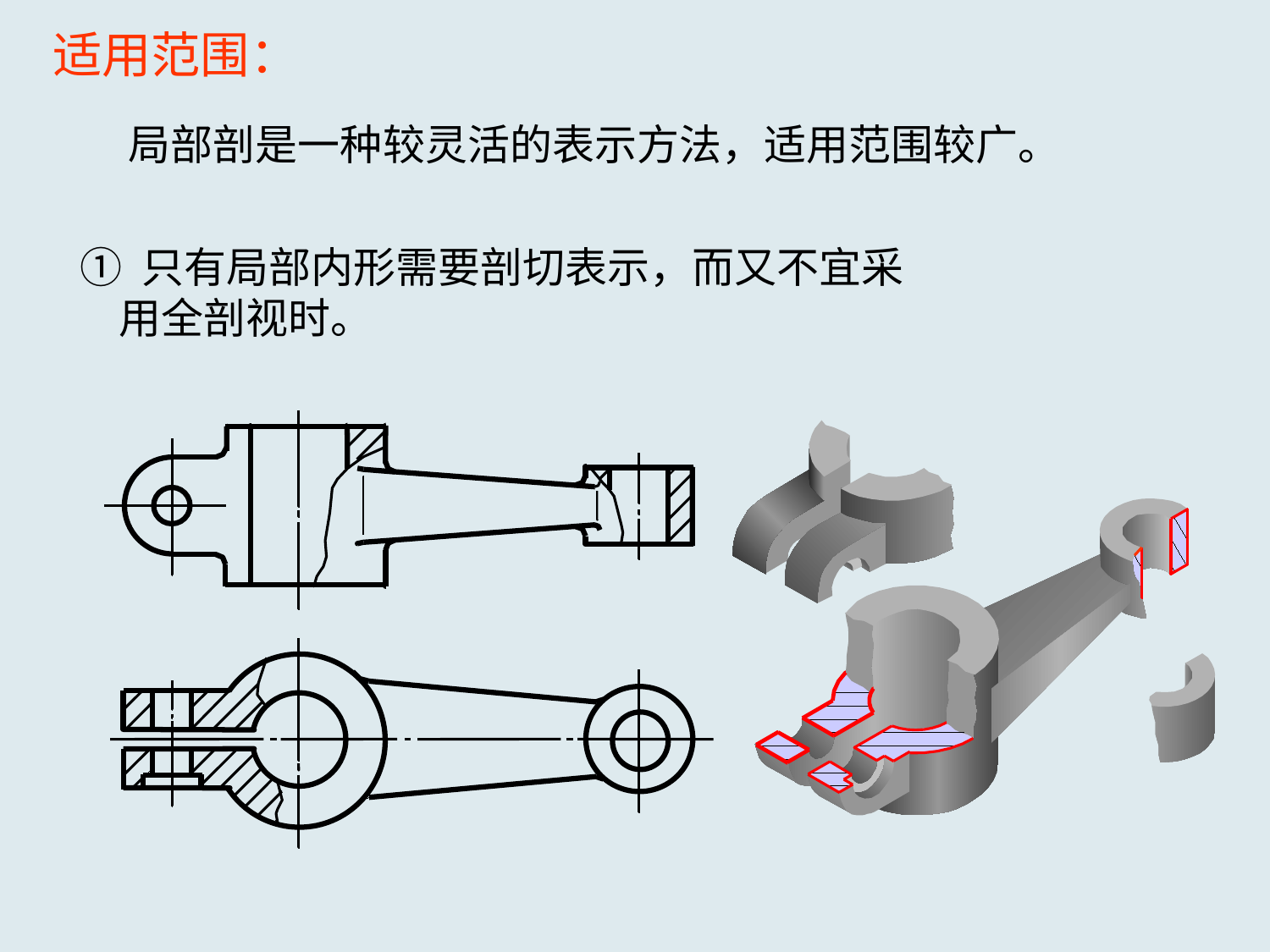

适用范围：
    局部剖是一种较灵活的表示方法，适用范围较广。
① 只有局部内形需要剖切表示，而又不宜采
   用全剖视时。